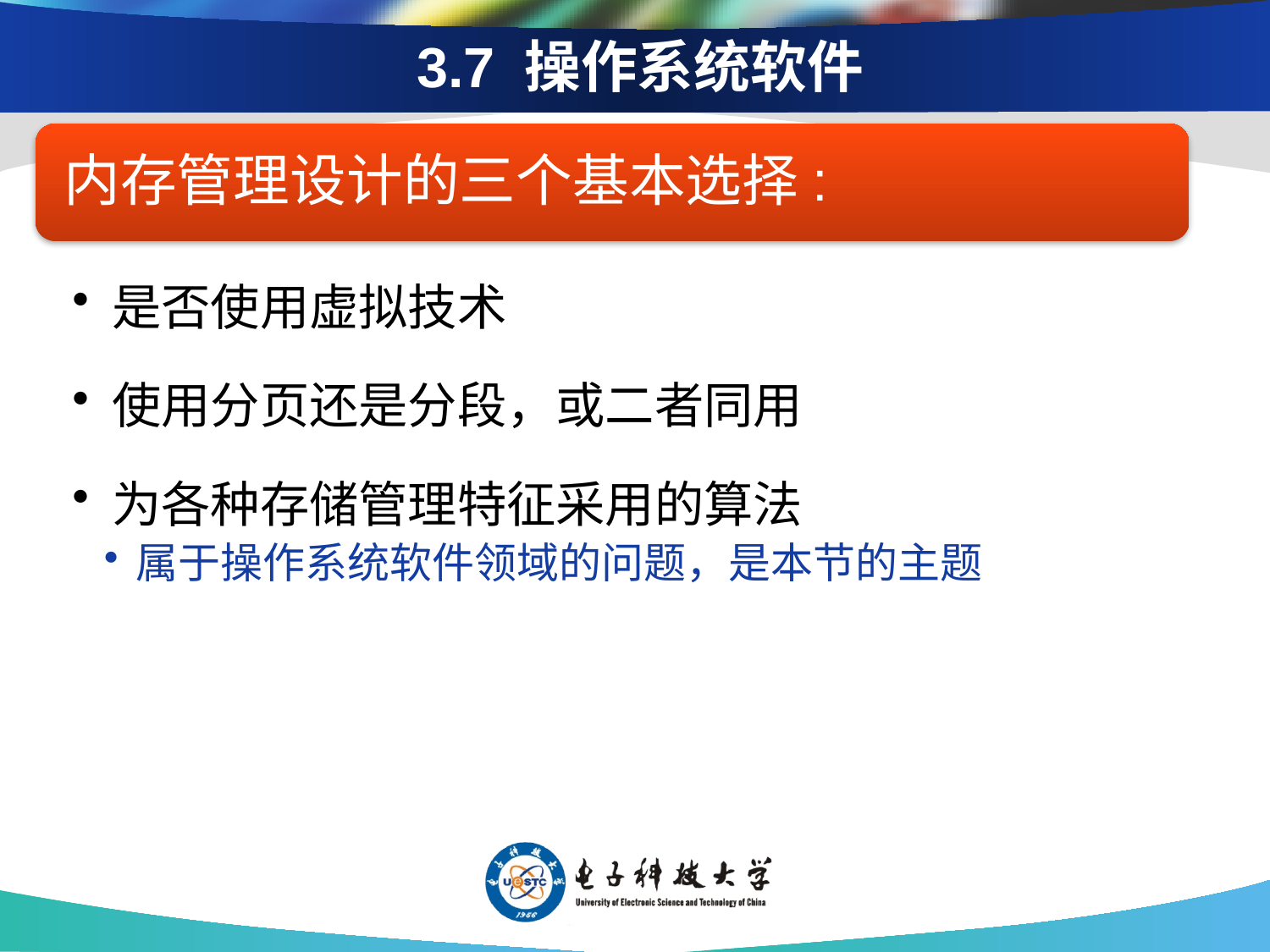

# 3.7 操作系统软件
内存管理设计的三个基本选择:
是否使用虚拟技术
使用分页还是分段，或二者同用
为各种存储管理特征采用的算法
属于操作系统软件领域的问题，是本节的主题